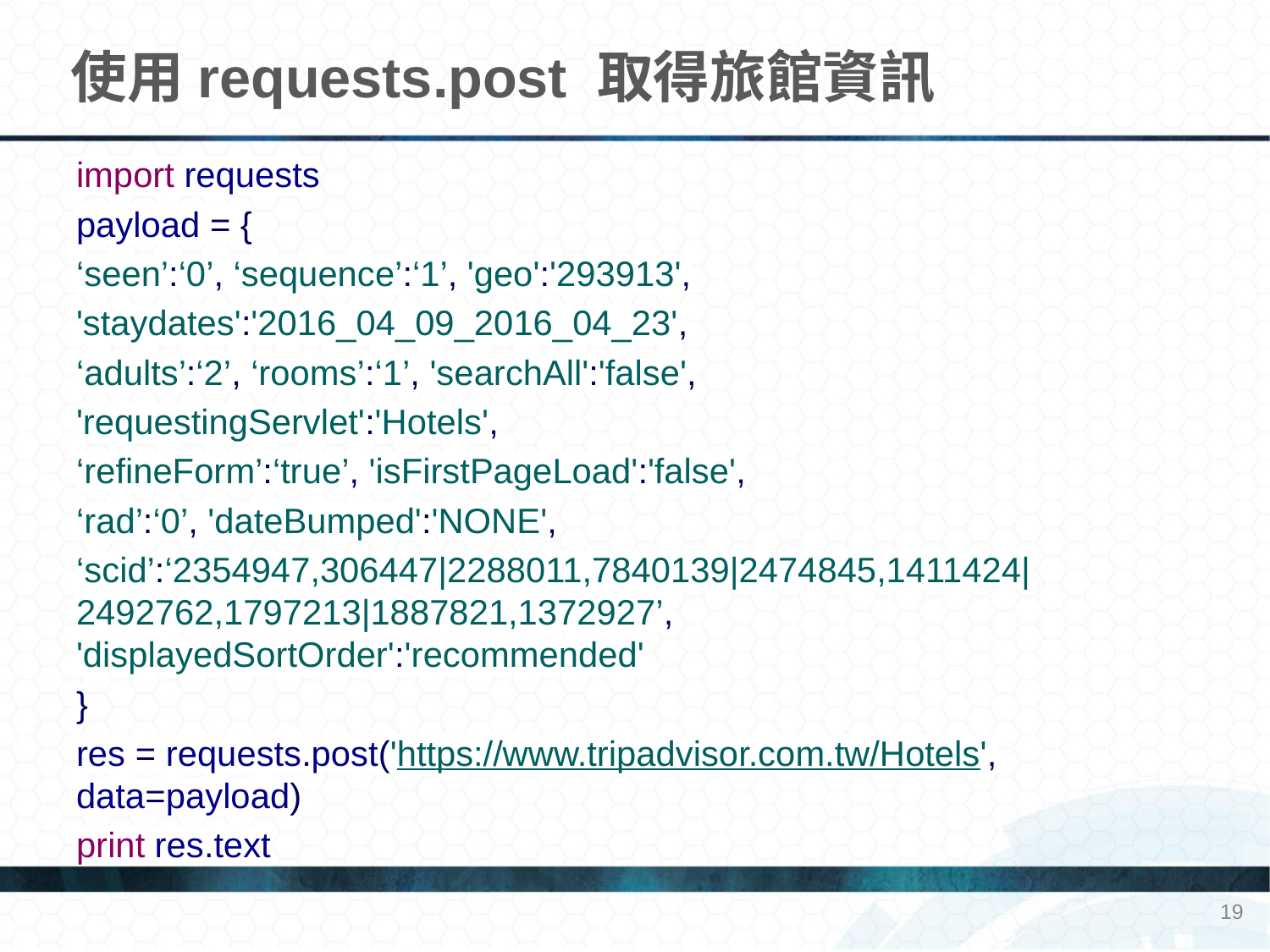

# 使用requests.post 取得旅館資訊
import requests
payload = {
‘seen’:‘0’, ‘sequence’:‘1’, 'geo':'293913',
'staydates':'2016_04_09_2016_04_23',
‘adults’:‘2’, ‘rooms’:‘1’, 'searchAll':'false',
'requestingServlet':'Hotels',
‘refineForm’:‘true’, 'isFirstPageLoad':'false',
‘rad’:‘0’, 'dateBumped':'NONE',
‘scid’:‘2354947,306447|2288011,7840139|2474845,1411424|2492762,1797213|1887821,1372927’, 'displayedSortOrder':'recommended'
}
res = requests.post('https://www.tripadvisor.com.tw/Hotels', data=payload)
print res.text

19